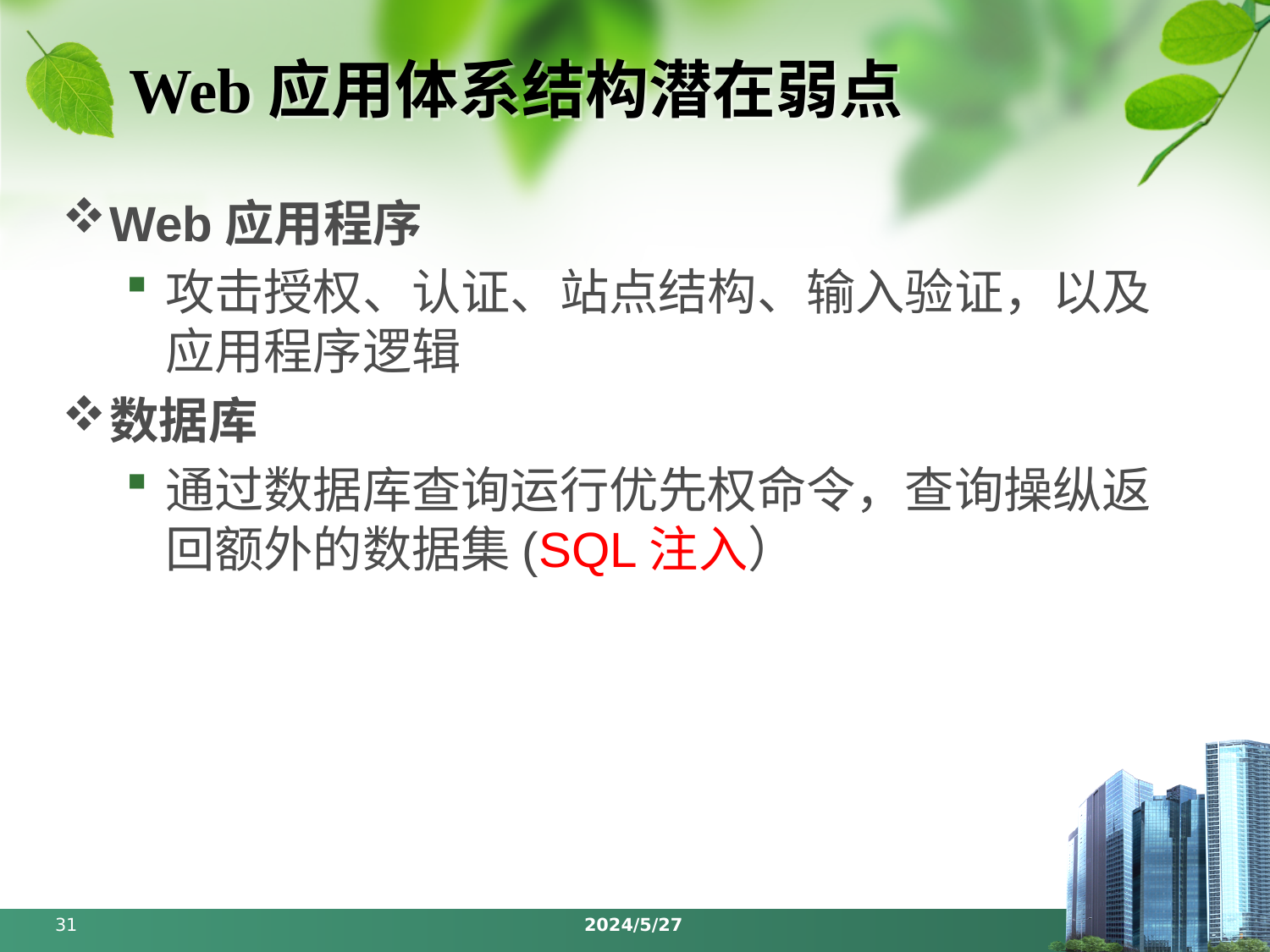

# Web应用体系结构潜在弱点
Web应用程序
攻击授权、认证、站点结构、输入验证，以及应用程序逻辑
数据库
通过数据库查询运行优先权命令，查询操纵返回额外的数据集(SQL注入）

31
2024/5/27